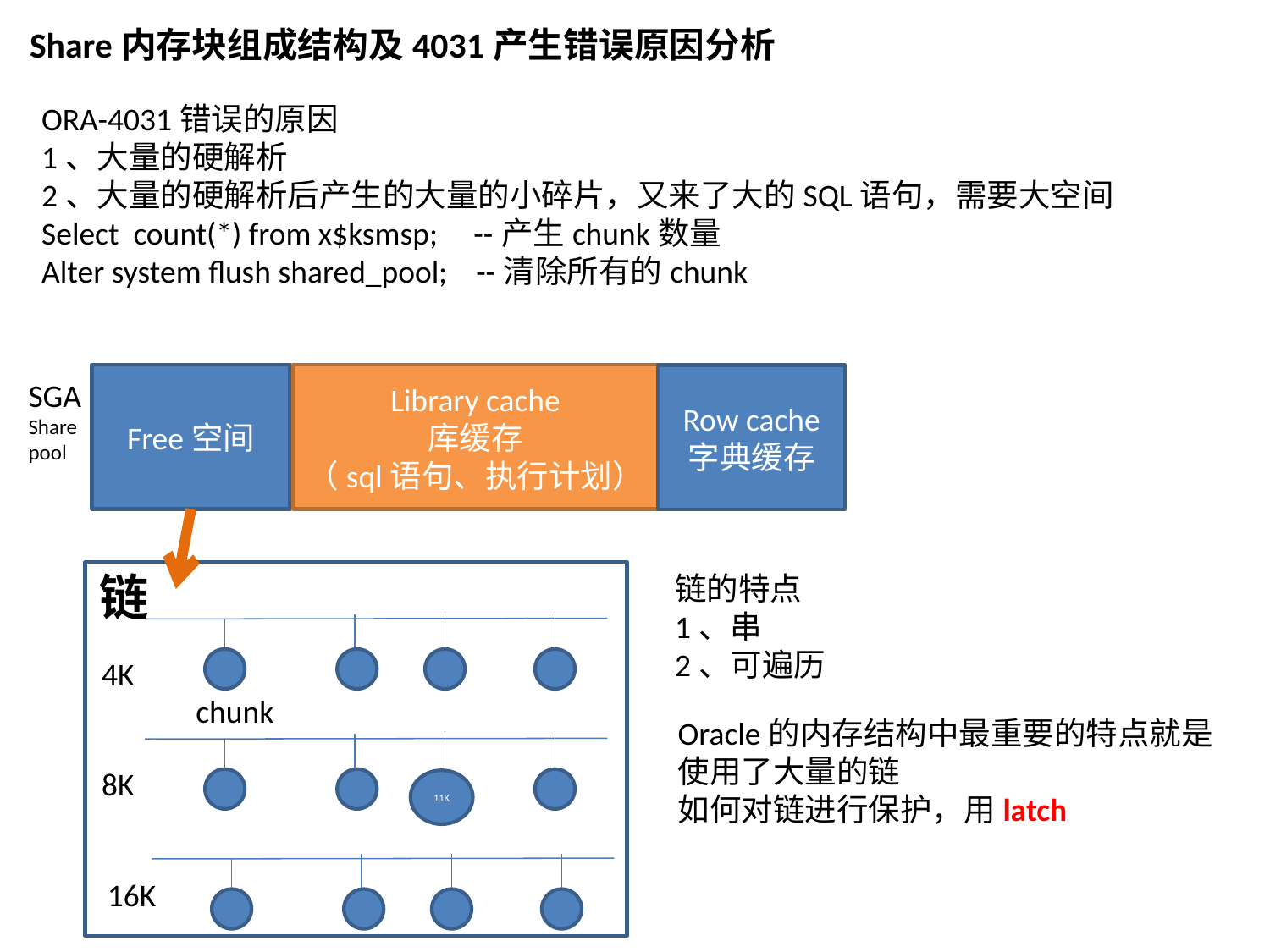

Share内存块组成结构及4031产生错误原因分析
ORA-4031错误的原因
1、大量的硬解析
2、大量的硬解析后产生的大量的小碎片，又来了大的SQL语句，需要大空间
Select  count(*) from x$ksmsp;     --产生chunk数量
Alter system flush shared_pool;    --清除所有的chunk

Free空间
Library cache
库缓存
（sql语句、执行计划）
Row cache
字典缓存
SGA
Share pool
链

链的特点
1、串
2、可遍历
4K

chunk
Oracle的内存结构中最重要的特点就是
使用了大量的链
如何对链进行保护，用latch
8K

11K
16K